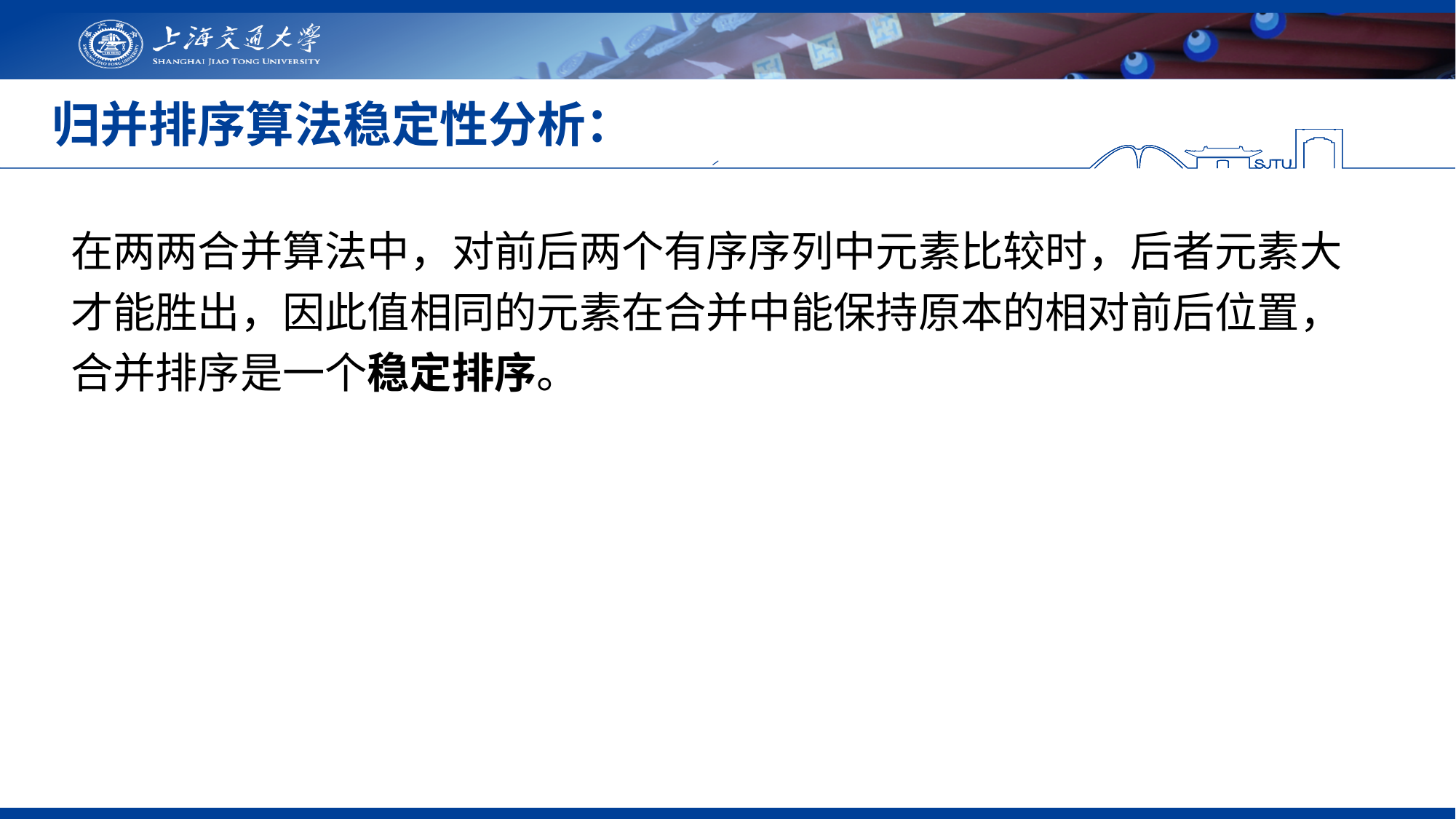

# 归并排序算法稳定性分析：
在两两合并算法中，对前后两个有序序列中元素比较时，后者元素大才能胜出，因此值相同的元素在合并中能保持原本的相对前后位置，合并排序是一个稳定排序。